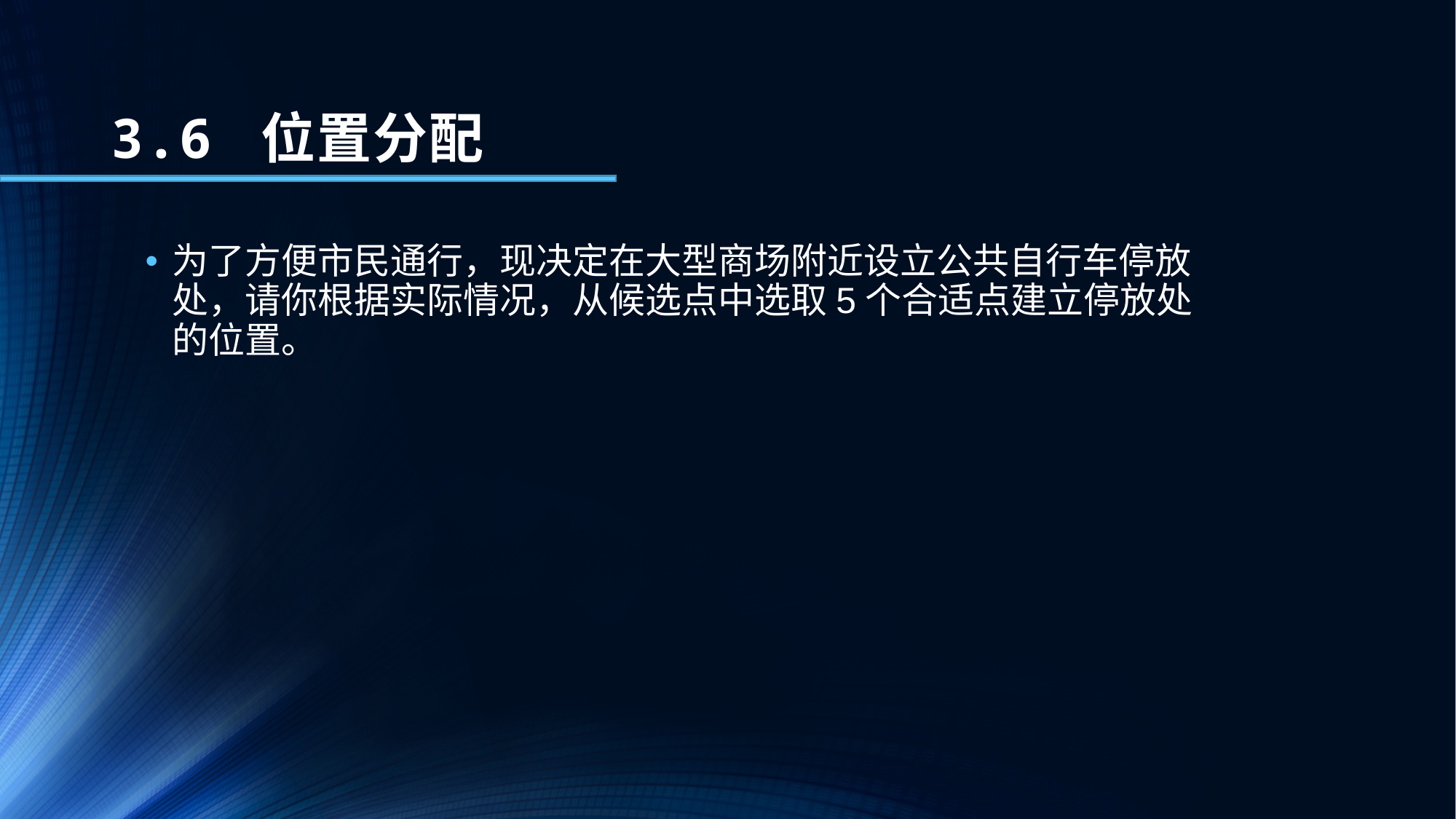

# 3.6 位置分配
为了方便市民通行，现决定在大型商场附近设立公共自行车停放处，请你根据实际情况，从候选点中选取5个合适点建立停放处的位置。